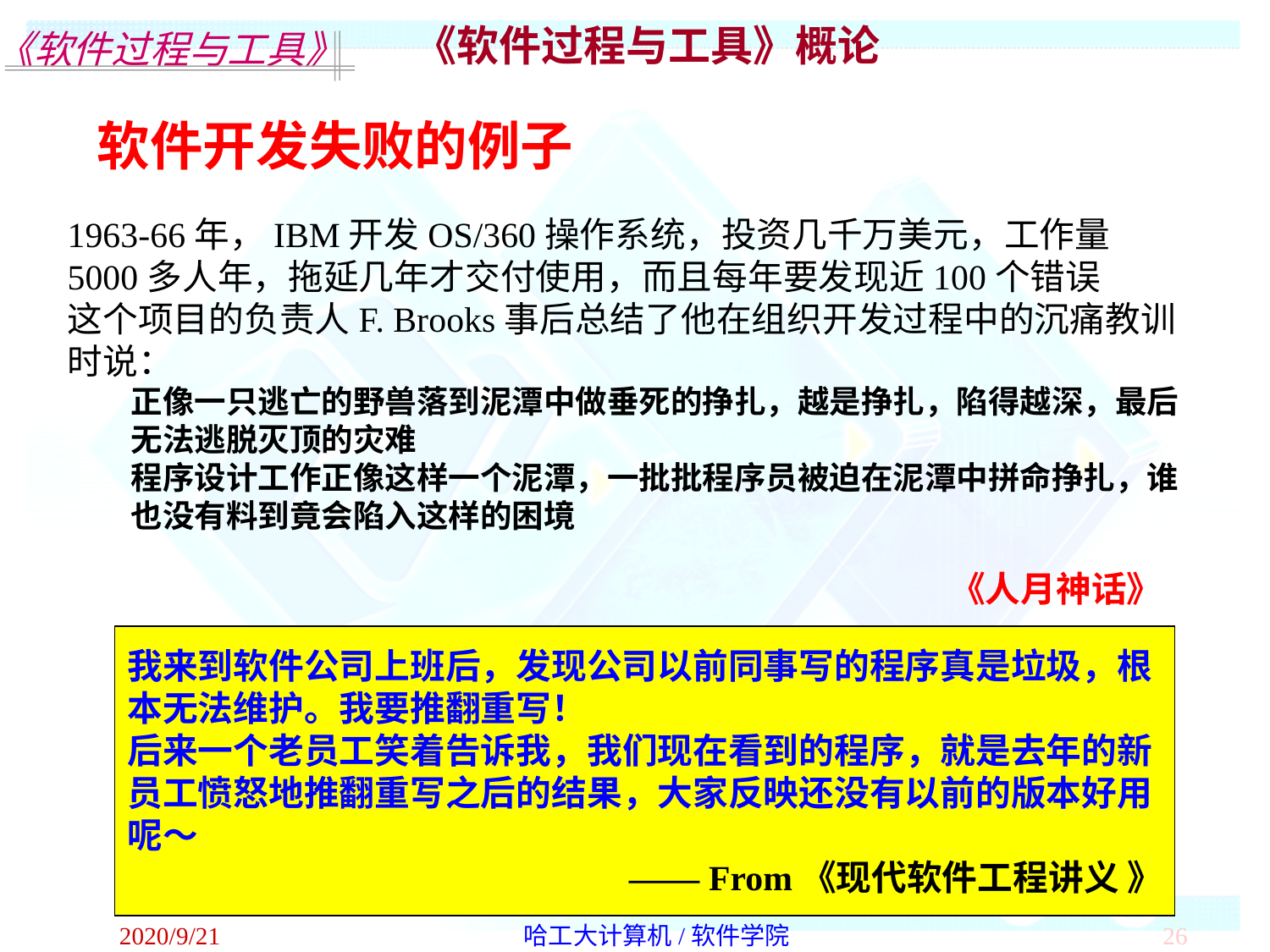

《软件过程与工具》概论
软件开发失败的例子
1963-66年，IBM开发OS/360操作系统，投资几千万美元，工作量5000多人年，拖延几年才交付使用，而且每年要发现近100个错误
这个项目的负责人F. Brooks事后总结了他在组织开发过程中的沉痛教训时说：
正像一只逃亡的野兽落到泥潭中做垂死的挣扎，越是挣扎，陷得越深，最后无法逃脱灭顶的灾难
程序设计工作正像这样一个泥潭，一批批程序员被迫在泥潭中拼命挣扎，谁也没有料到竟会陷入这样的困境

《人月神话》
我来到软件公司上班后，发现公司以前同事写的程序真是垃圾，根本无法维护。我要推翻重写！
后来一个老员工笑着告诉我，我们现在看到的程序，就是去年的新员工愤怒地推翻重写之后的结果，大家反映还没有以前的版本好用呢～
—— From《现代软件工程讲义 》